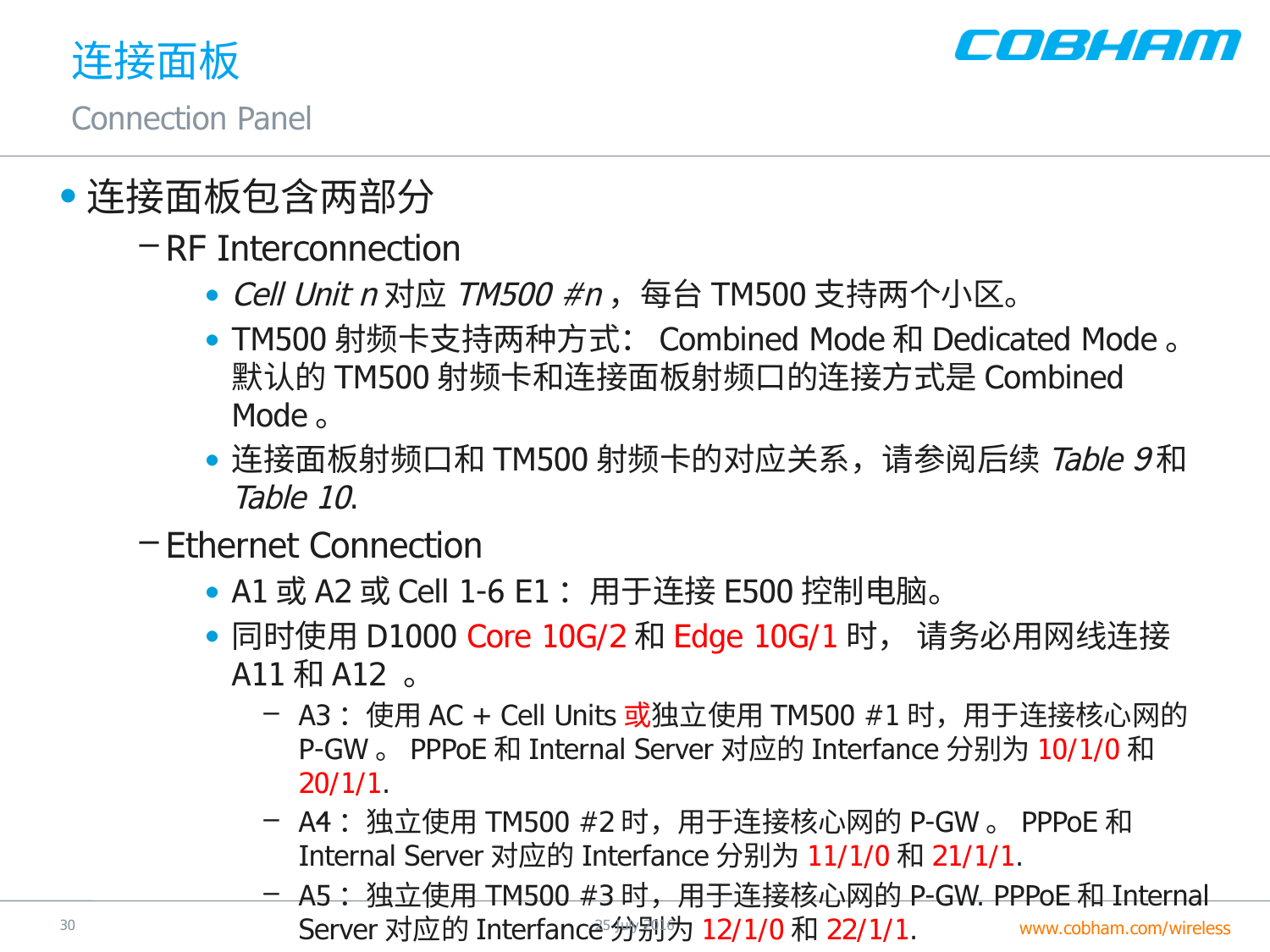

# 连接面板
Connection Panel
连接面板包含两部分
RF Interconnection
Cell Unit n对应TM500 #n，每台TM500支持两个小区。
TM500射频卡支持两种方式：Combined Mode和Dedicated Mode。默认的TM500射频卡和连接面板射频口的连接方式是Combined Mode。
连接面板射频口和TM500射频卡的对应关系，请参阅后续Table 9和Table 10.
Ethernet Connection
A1或A2或Cell 1-6 E1：用于连接E500控制电脑。
同时使用D1000 Core 10G/2和Edge 10G/1时， 请务必用网线连接A11和A12 。
A3：使用AC + Cell Units或独立使用TM500 #1时，用于连接核心网的P-GW。PPPoE和Internal Server对应的Interfance分别为10/1/0和20/1/1.
A4：独立使用TM500 #2时，用于连接核心网的P-GW。PPPoE和Internal Server对应的Interfance分别为11/1/0和21/1/1.
A5：独立使用TM500 #3时，用于连接核心网的P-GW. PPPoE和Internal Server对应的Interfance分别为12/1/0和22/1/1.

30
25 July 2016